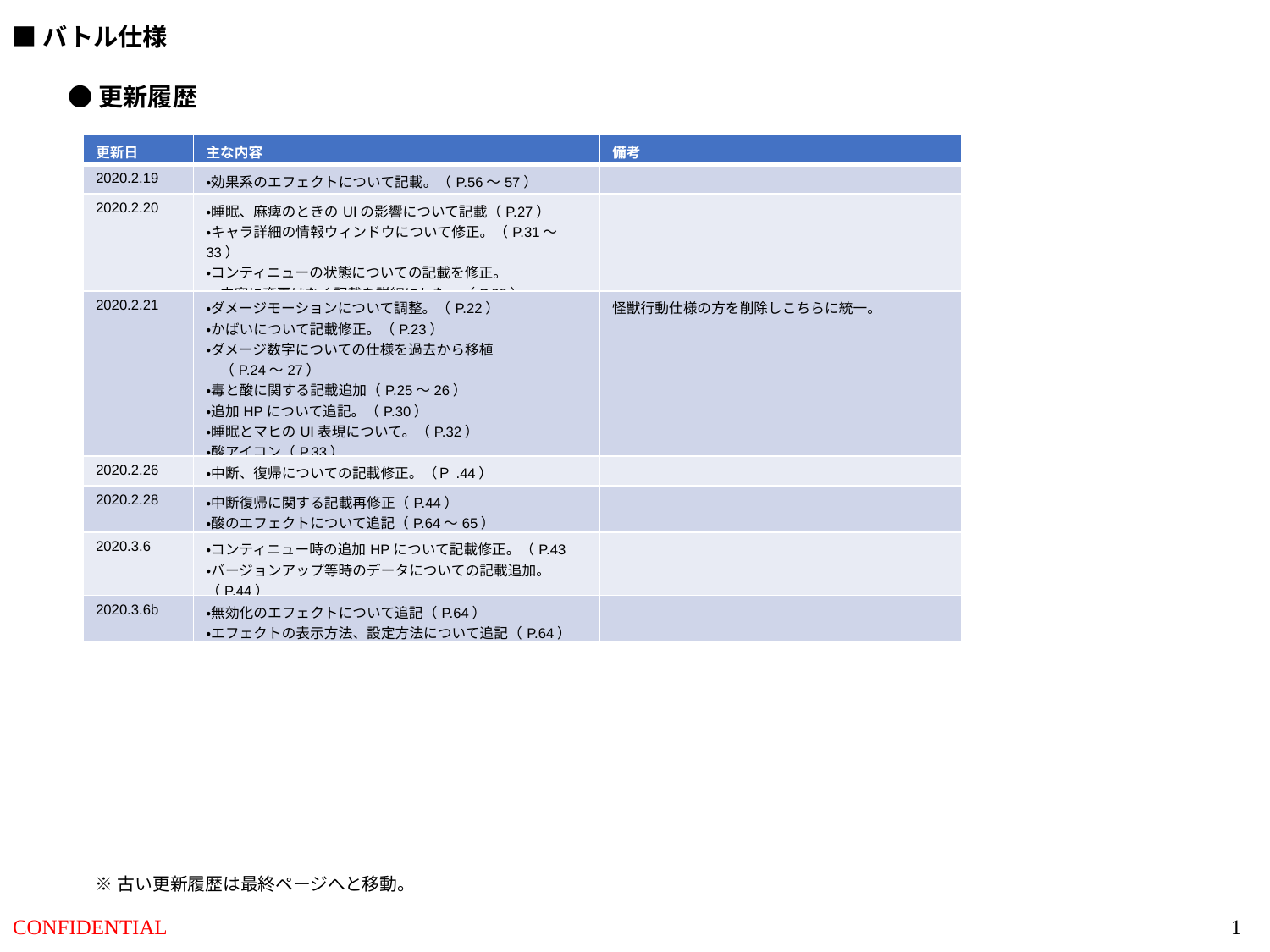

■バトル仕様
●更新履歴
| 更新日 | 主な内容 | 備考 |
| --- | --- | --- |
| 2020.2.19 | ・効果系のエフェクトについて記載。（P.56～57） |  |
| 2020.2.20 | ・睡眠、麻痺のときのUIの影響について記載（P.27） ・キャラ詳細の情報ウィンドウについて修正。（P.31～33） ・コンティニューの状態についての記載を修正。 　内容に変更はなく記載を詳細にした。（P.38） |  |
| 2020.2.21 | ・ダメージモーションについて調整。（P.22） ・かばいについて記載修正。（P.23） ・ダメージ数字についての仕様を過去から移植 　（P.24～27） ・毒と酸に関する記載追加（P.25～26） ・追加HPについて追記。（P.30） ・睡眠とマヒのUI表現について。（P.32） ・酸アイコン（P.33） ・AUTOの設定追加（P.39） | 怪獣行動仕様の方を削除しこちらに統一。 |
| 2020.2.26 | ・中断、復帰についての記載修正。（Ｐ.44） |  |
| 2020.2.28 | ・中断復帰に関する記載再修正（P.44） ・酸のエフェクトについて追記（P.64～65） |  |
| 2020.3.6 | ・コンティニュー時の追加HPについて記載修正。（P.43 ・バージョンアップ等時のデータについての記載追加。（P.44） |  |
| 2020.3.6b | ・無効化のエフェクトについて追記（P.64） ・エフェクトの表示方法、設定方法について追記（P.64） |  |
※古い更新履歴は最終ページへと移動。
1
CONFIDENTIAL